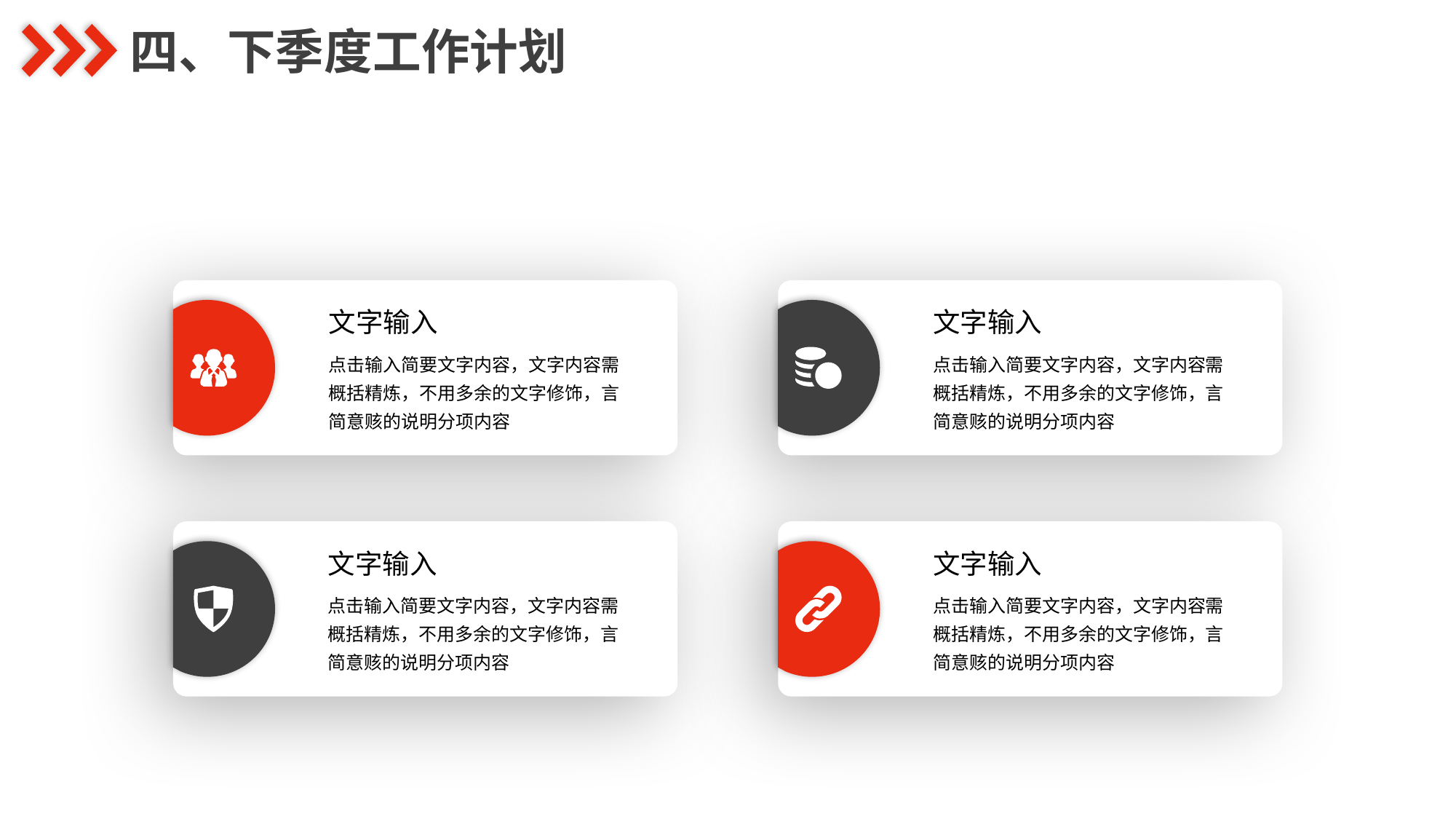

四、下季度工作计划

文字输入
点击输入简要文字内容，文字内容需概括精炼，不用多余的文字修饰，言简意赅的说明分项内容

文字输入
点击输入简要文字内容，文字内容需概括精炼，不用多余的文字修饰，言简意赅的说明分项内容

文字输入
点击输入简要文字内容，文字内容需概括精炼，不用多余的文字修饰，言简意赅的说明分项内容

文字输入
点击输入简要文字内容，文字内容需概括精炼，不用多余的文字修饰，言简意赅的说明分项内容